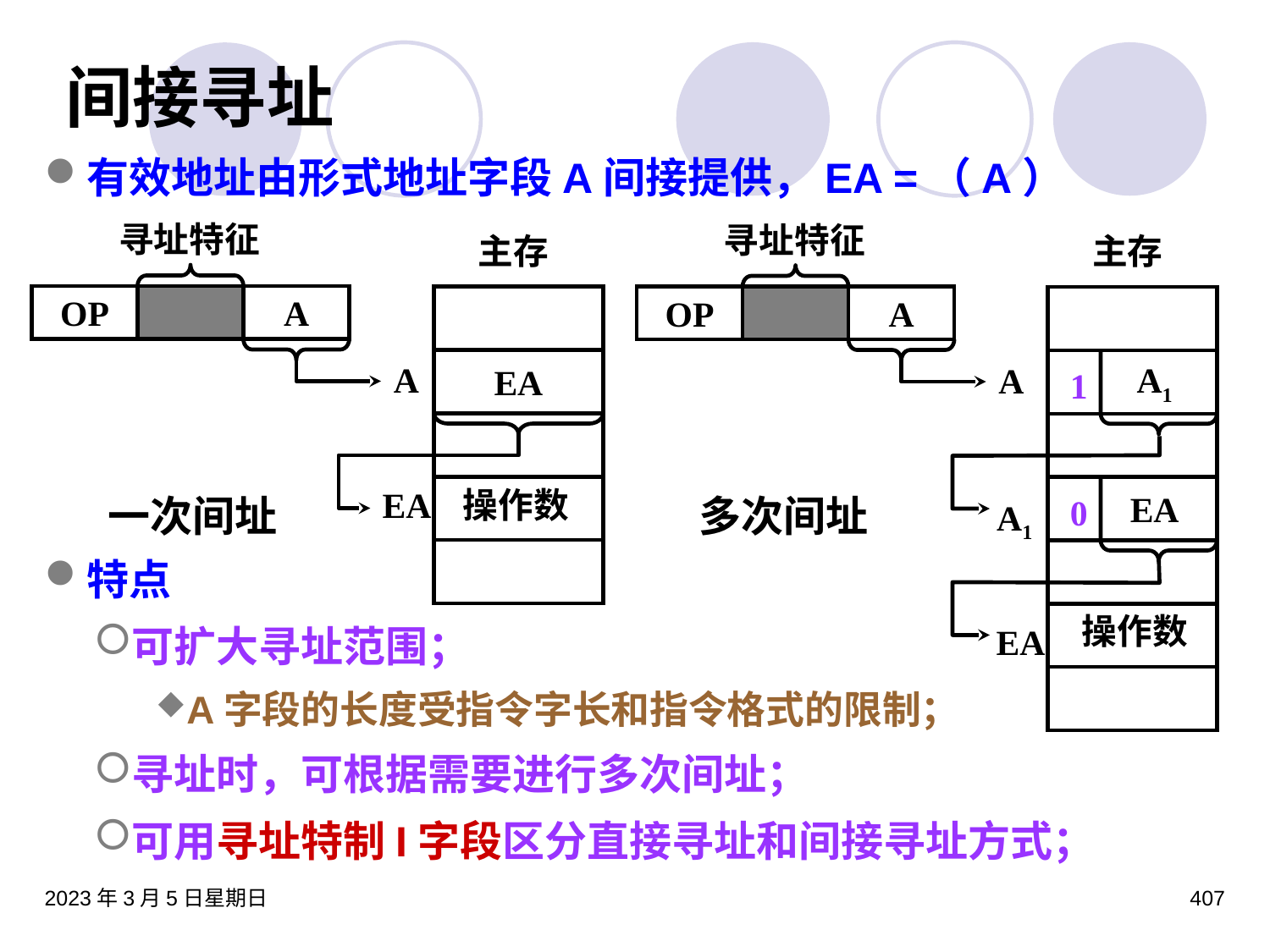

# 间接寻址
有效地址由形式地址字段A间接提供，EA =（A）

特点
可扩大寻址范围；
A字段的长度受指令字长和指令格式的限制；
寻址时，可根据需要进行多次间址；
可用寻址特制I字段区分直接寻址和间接寻址方式；
寻址特征
寻址特征

主存

EA

主存

     A1
1

     EA

0

OP

A
OP

A

A
A

EA
操作数
一次间址
多次间址
A1

操作数
EA
2023年3月5日星期日
407